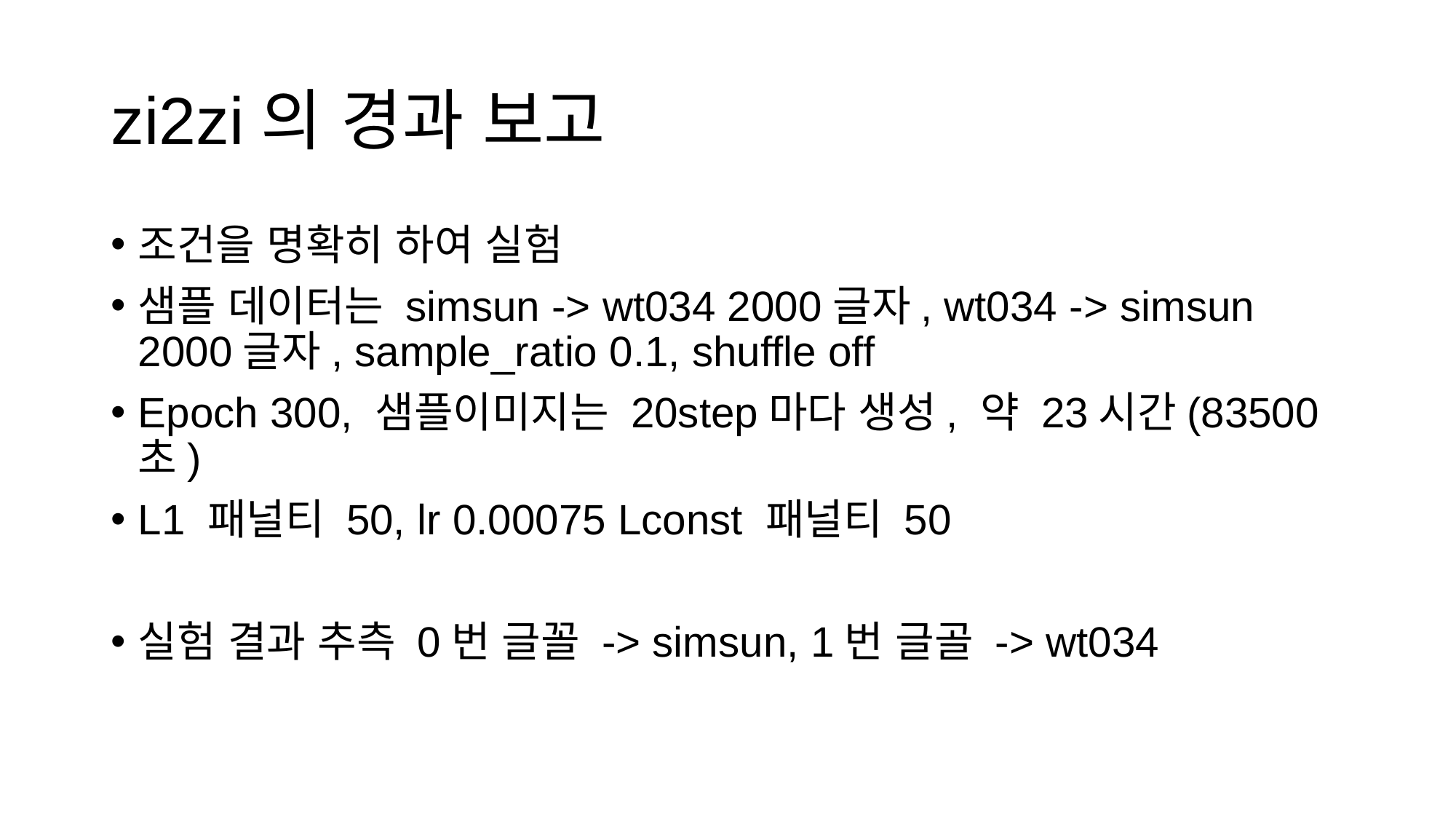

# zi2zi의 경과 보고
조건을 명확히 하여 실험
샘플 데이터는 simsun -> wt034 2000글자, wt034 -> simsun 2000글자, sample_ratio 0.1, shuffle off
Epoch 300, 샘플이미지는 20step마다 생성, 약 23시간(83500초)
L1 패널티 50, lr 0.00075 Lconst 패널티 50

실험 결과 추측 0번 글꼴 -> simsun, 1번 글골 -> wt034